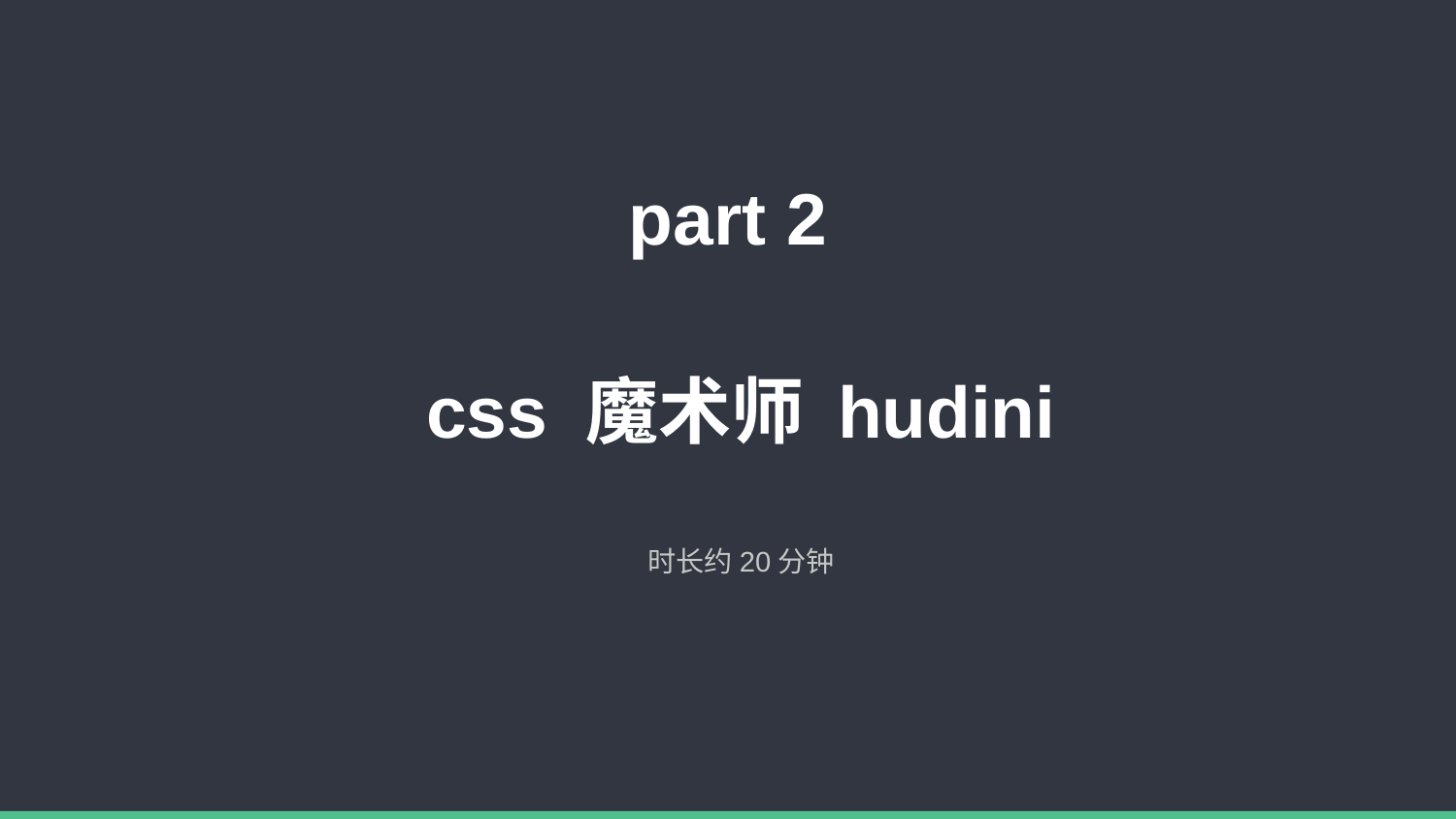

part 2
# css 魔术师 hudini
时长约20分钟